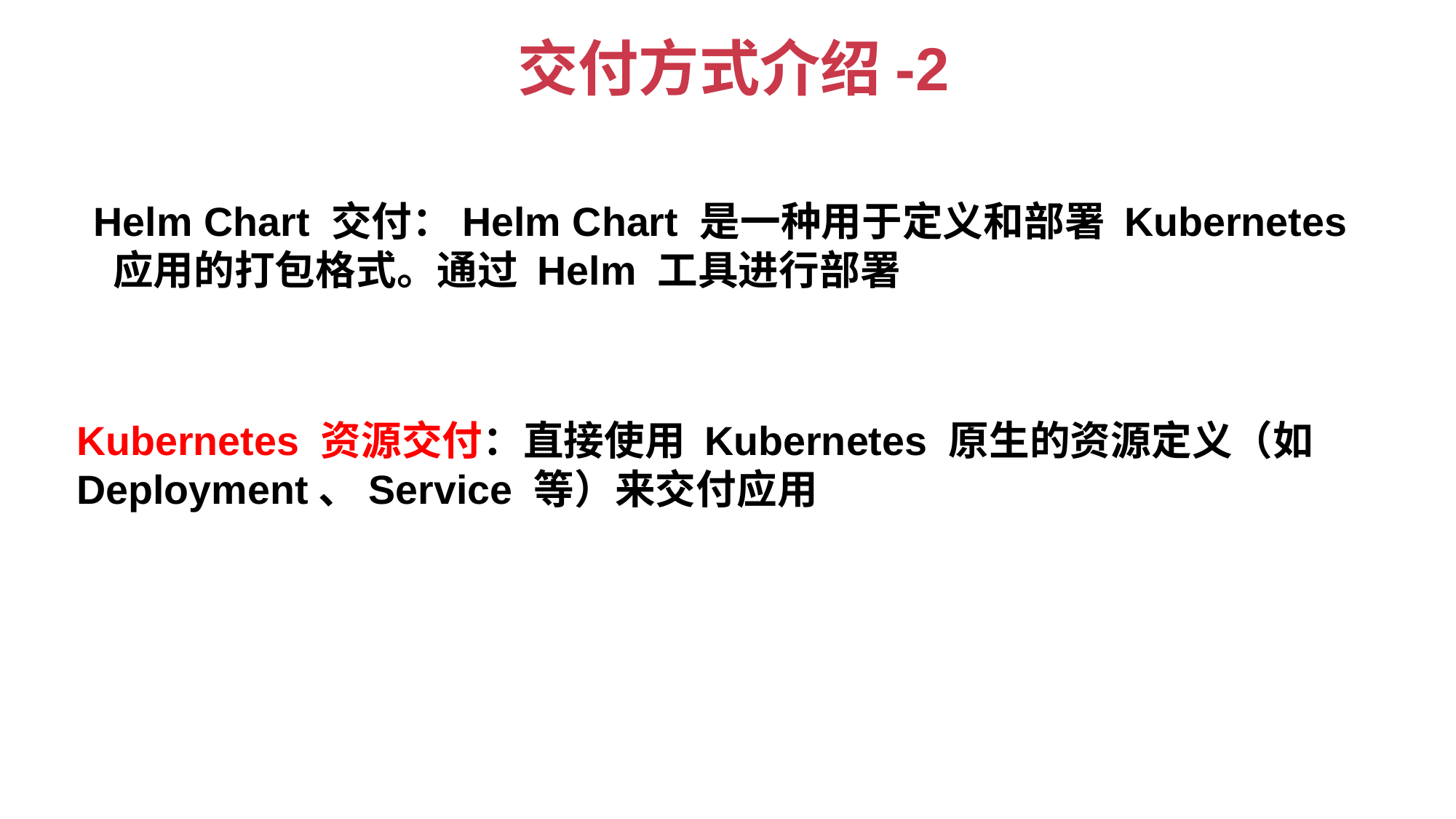

交付方式介绍-2
Helm Chart 交付：Helm Chart 是一种用于定义和部署 Kubernetes
 应用的打包格式。通过 Helm 工具进行部署

Kubernetes 资源交付：直接使用 Kubernetes 原生的资源定义（如 Deployment、Service 等）来交付应用